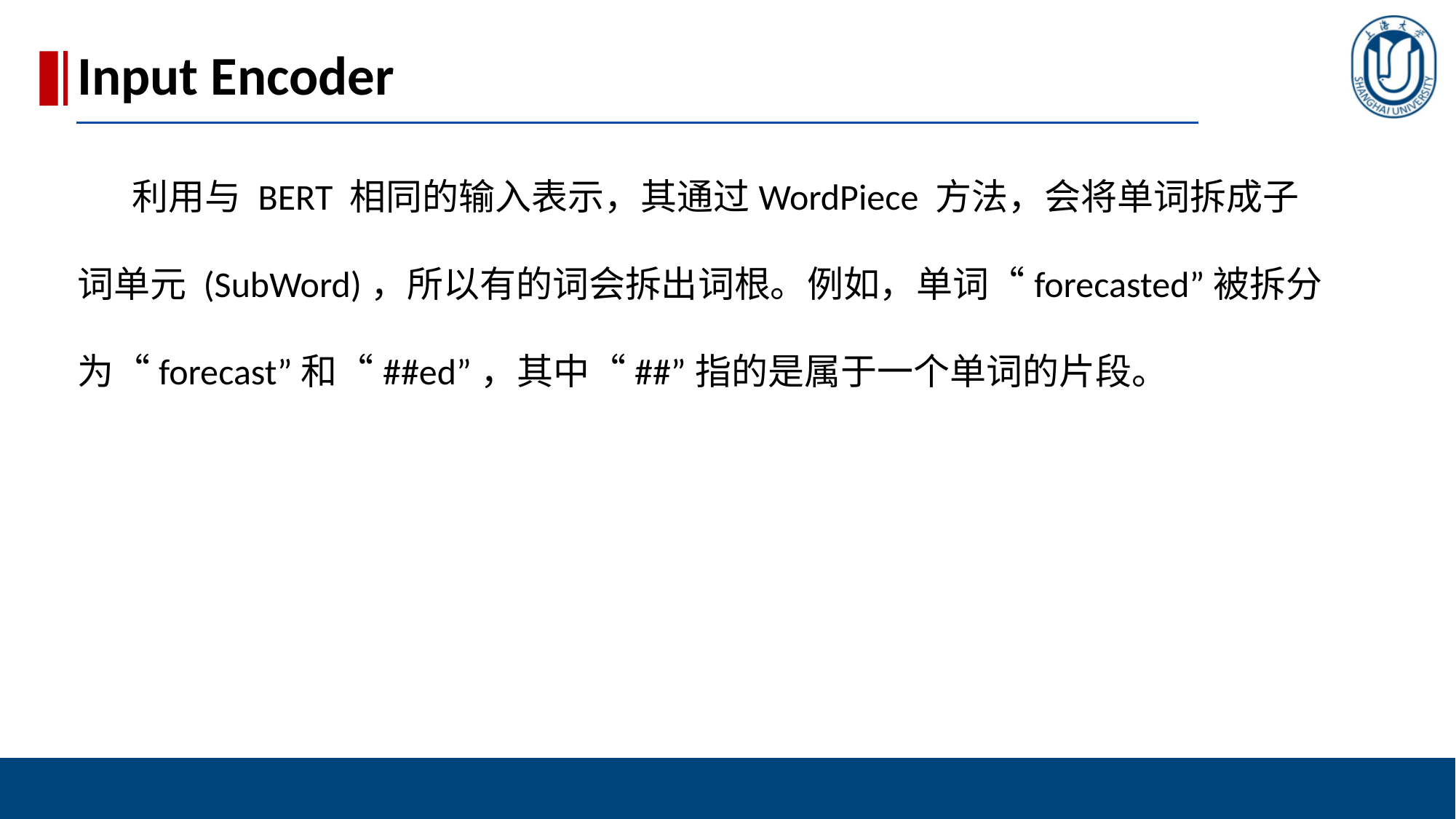

Input Encoder
利用与 BERT 相同的输入表示，其通过WordPiece 方法，会将单词拆成子词单元 (SubWord)，所以有的词会拆出词根。例如，单词“forecasted”被拆分为“forecast”和“##ed”，其中“##”指的是属于一个单词的片段。
119